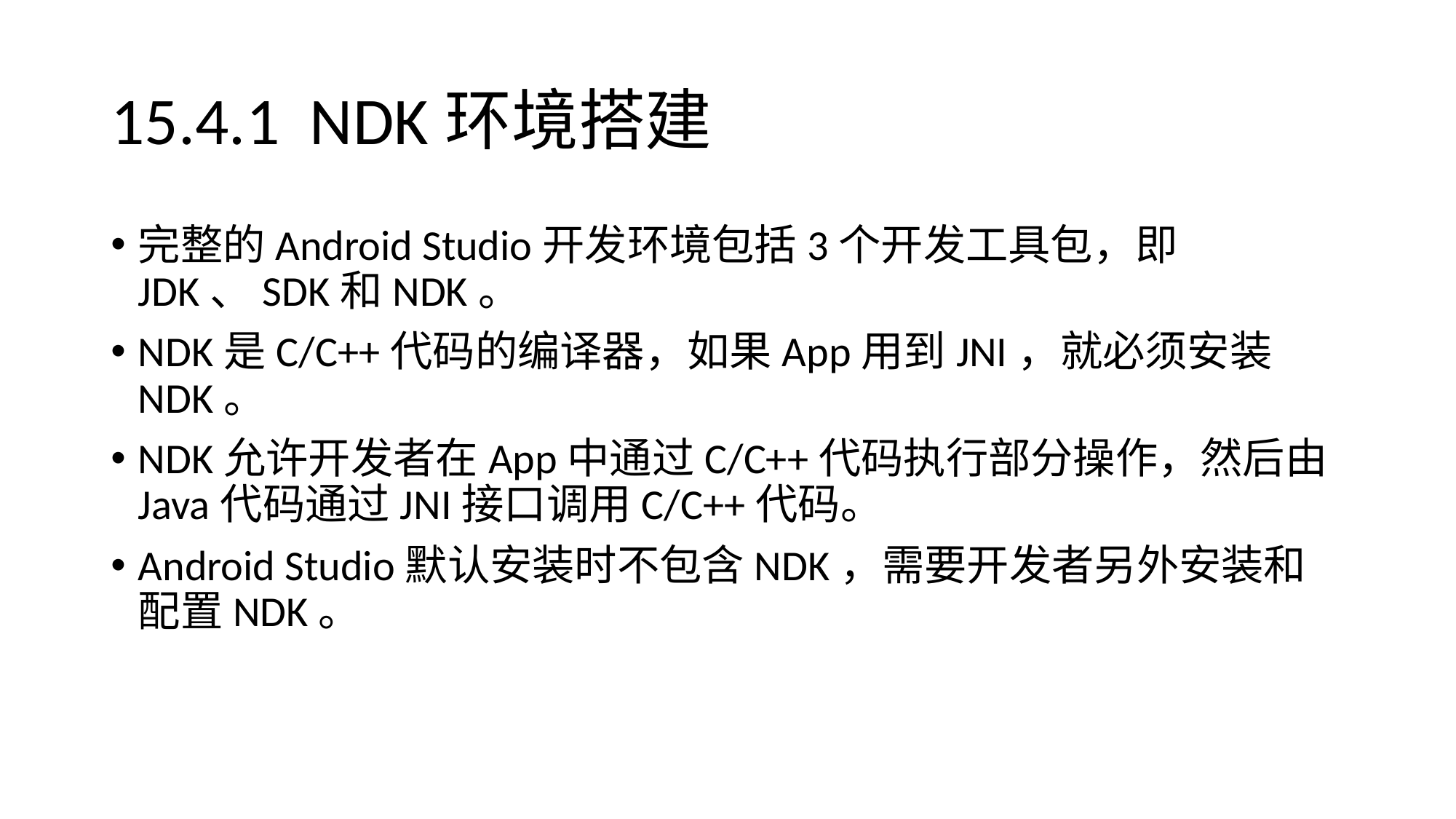

# 15.4.1  NDK环境搭建
完整的Android Studio开发环境包括3个开发工具包，即JDK、SDK和NDK。
NDK是C/C++代码的编译器，如果App用到JNI，就必须安装NDK。
NDK允许开发者在App中通过C/C++代码执行部分操作，然后由Java代码通过JNI接口调用C/C++代码。
Android Studio默认安装时不包含NDK，需要开发者另外安装和配置NDK。